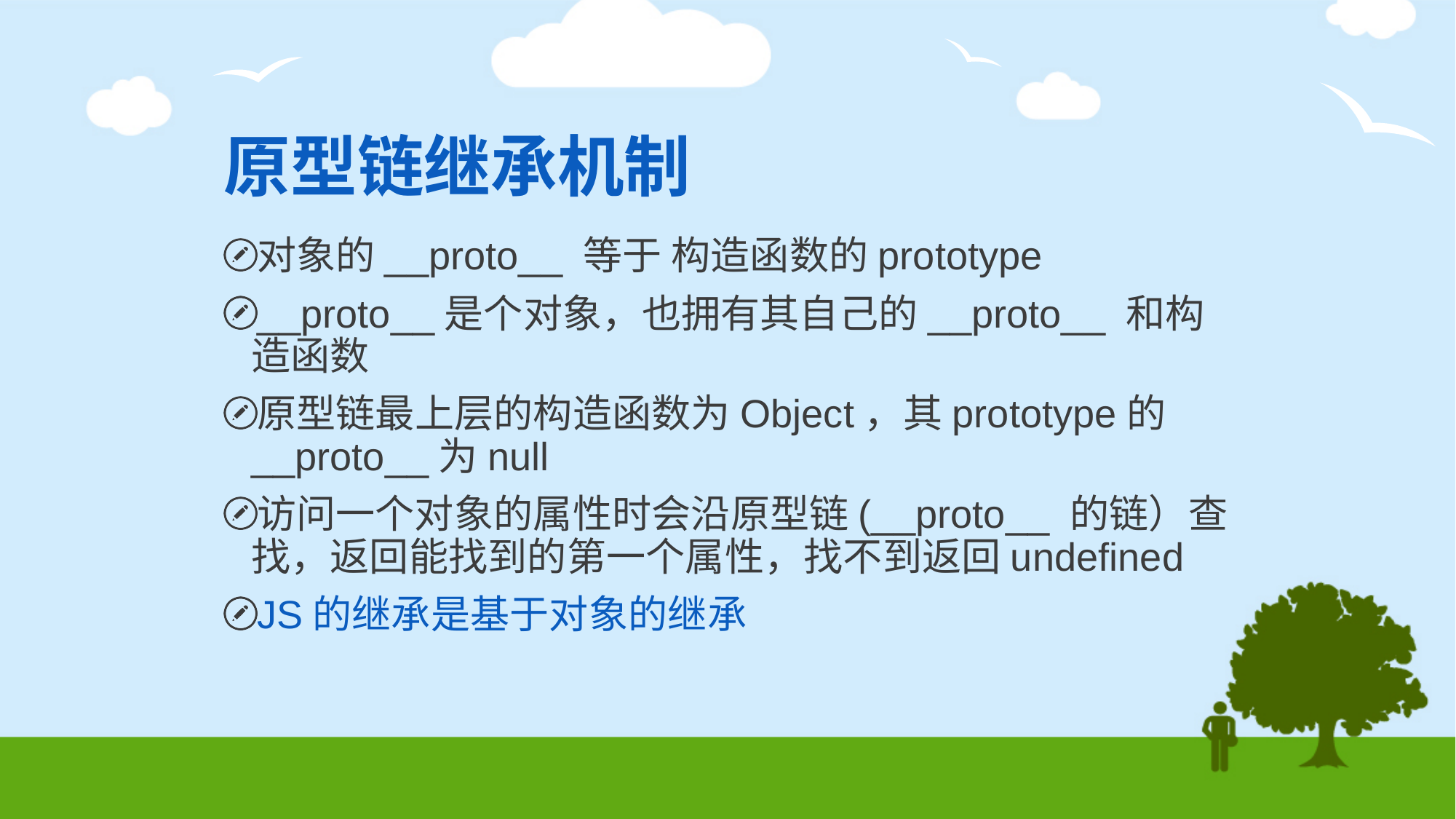

# 原型链继承机制
对象的__proto__ 等于 构造函数的prototype
__proto__是个对象，也拥有其自己的__proto__ 和构造函数
原型链最上层的构造函数为Object，其prototype的__proto__为null
访问一个对象的属性时会沿原型链(__proto__ 的链）查找，返回能找到的第一个属性，找不到返回undefined
JS的继承是基于对象的继承